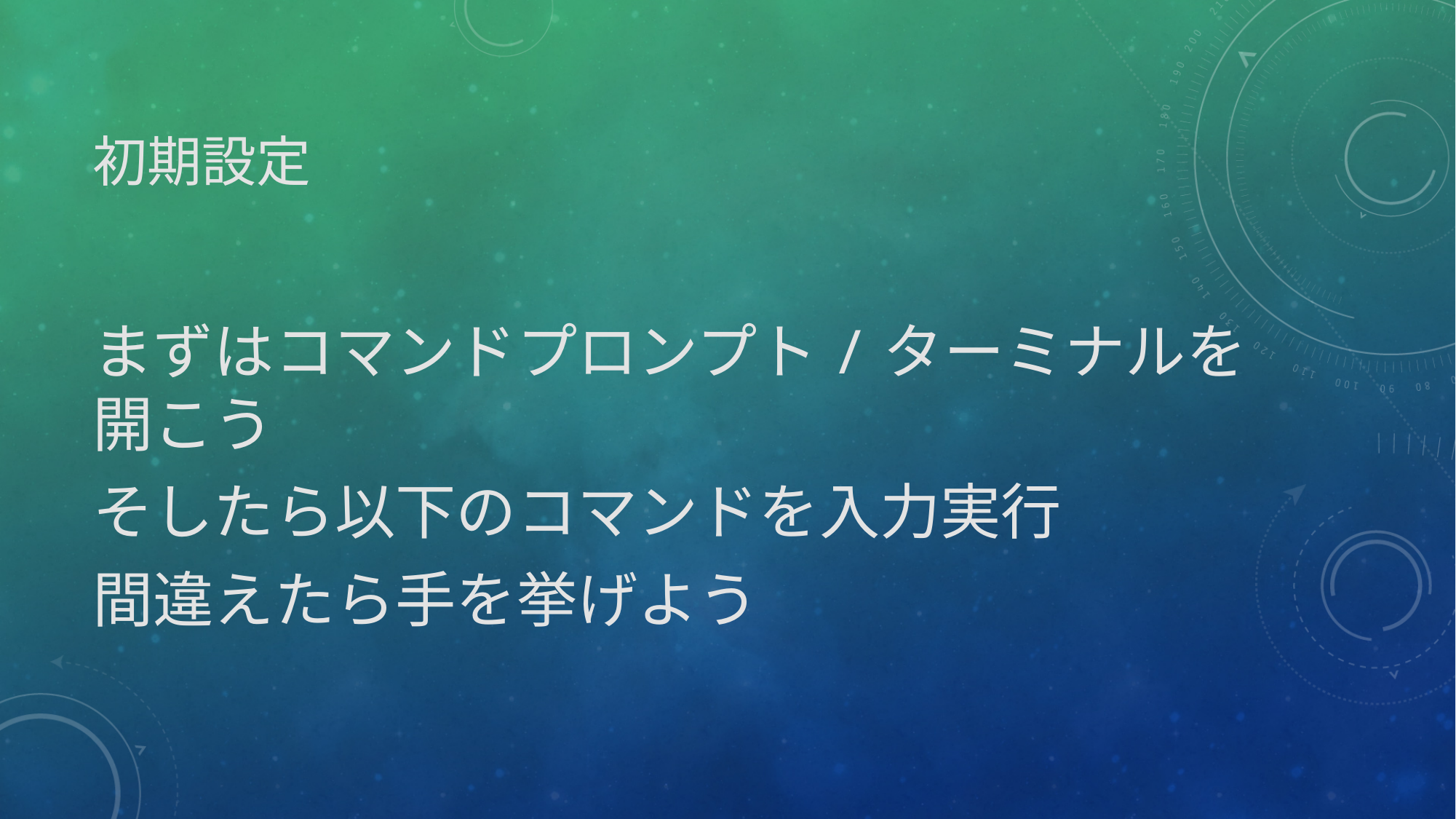

# 初期設定
まずはコマンドプロンプト/ターミナルを開こう
そしたら以下のコマンドを入力実行
間違えたら手を挙げよう